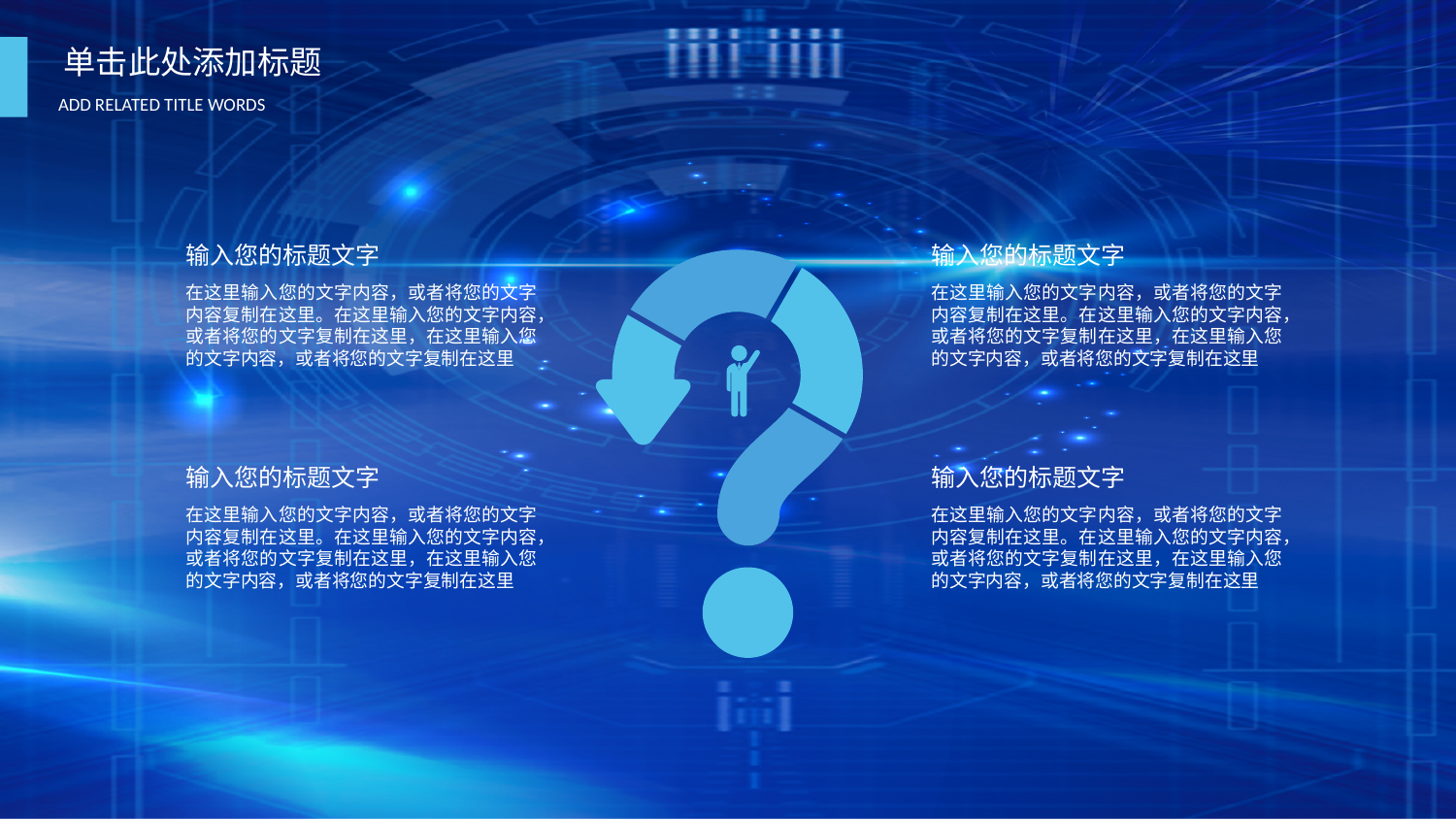

输入您的标题文字
输入您的标题文字

在这里输入您的文字内容，或者将您的文字内容复制在这里。在这里输入您的文字内容，或者将您的文字复制在这里，在这里输入您的文字内容，或者将您的文字复制在这里
在这里输入您的文字内容，或者将您的文字内容复制在这里。在这里输入您的文字内容，或者将您的文字复制在这里，在这里输入您的文字内容，或者将您的文字复制在这里

输入您的标题文字
输入您的标题文字
在这里输入您的文字内容，或者将您的文字内容复制在这里。在这里输入您的文字内容，或者将您的文字复制在这里，在这里输入您的文字内容，或者将您的文字复制在这里
在这里输入您的文字内容，或者将您的文字内容复制在这里。在这里输入您的文字内容，或者将您的文字复制在这里，在这里输入您的文字内容，或者将您的文字复制在这里